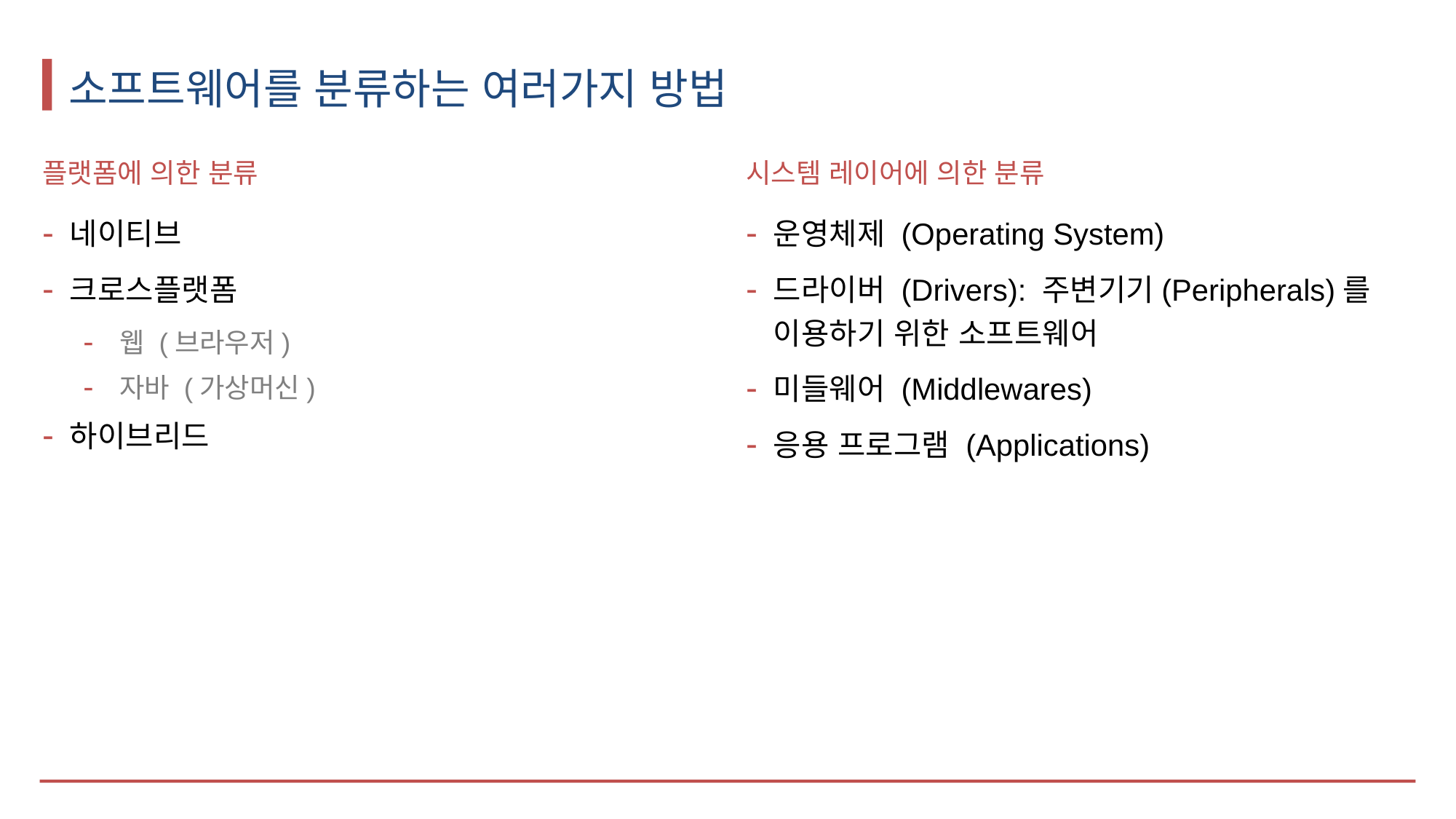

# 소프트웨어를 분류하는 여러가지 방법
플랫폼에 의한 분류
네이티브
크로스플랫폼
웹 (브라우저)
자바 (가상머신)
하이브리드
시스템 레이어에 의한 분류
운영체제 (Operating System)
드라이버 (Drivers): 주변기기(Peripherals)를 이용하기 위한 소프트웨어
미들웨어 (Middlewares)
응용 프로그램 (Applications)